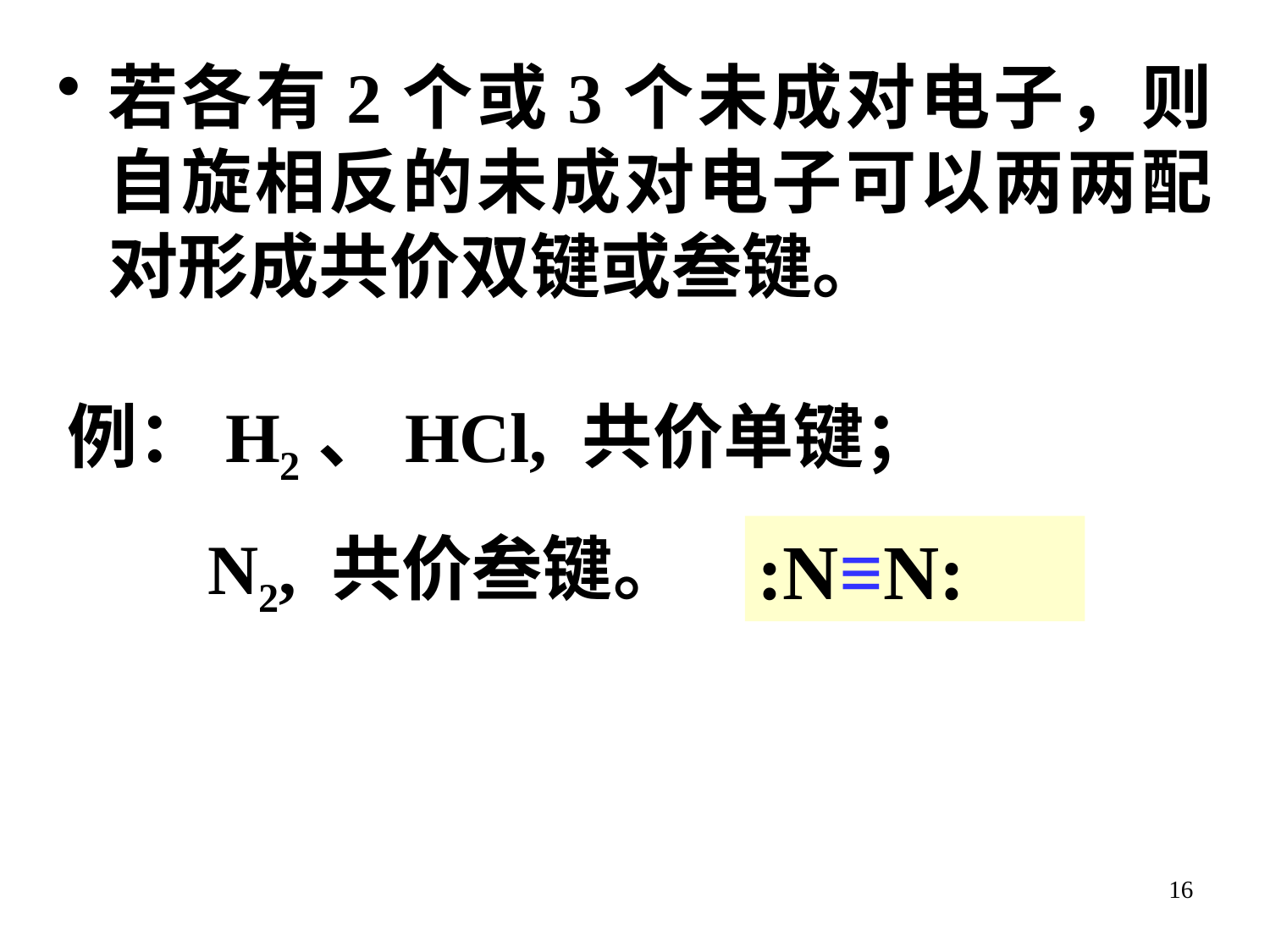

若各有2个或3个未成对电子，则自旋相反的未成对电子可以两两配对形成共价双键或叁键。
例：H2、HCl, 共价单键；
        N2, 共价叁键。
:N≡N:
16